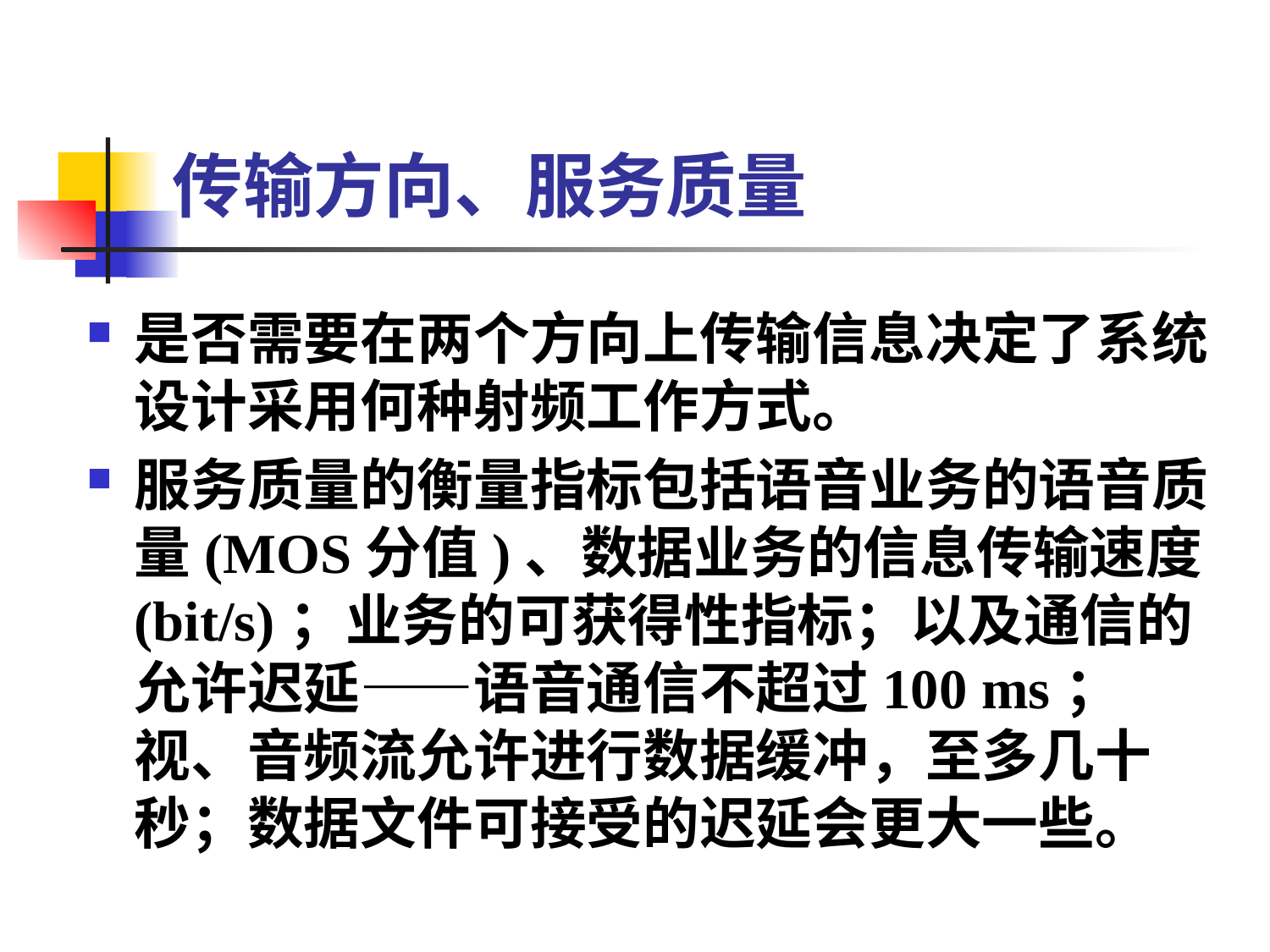

# 传输方向、服务质量
是否需要在两个方向上传输信息决定了系统设计采用何种射频工作方式。
服务质量的衡量指标包括语音业务的语音质量(MOS分值)、数据业务的信息传输速度(bit/s)；业务的可获得性指标；以及通信的允许迟延——语音通信不超过100 ms；视、音频流允许进行数据缓冲，至多几十秒；数据文件可接受的迟延会更大一些。